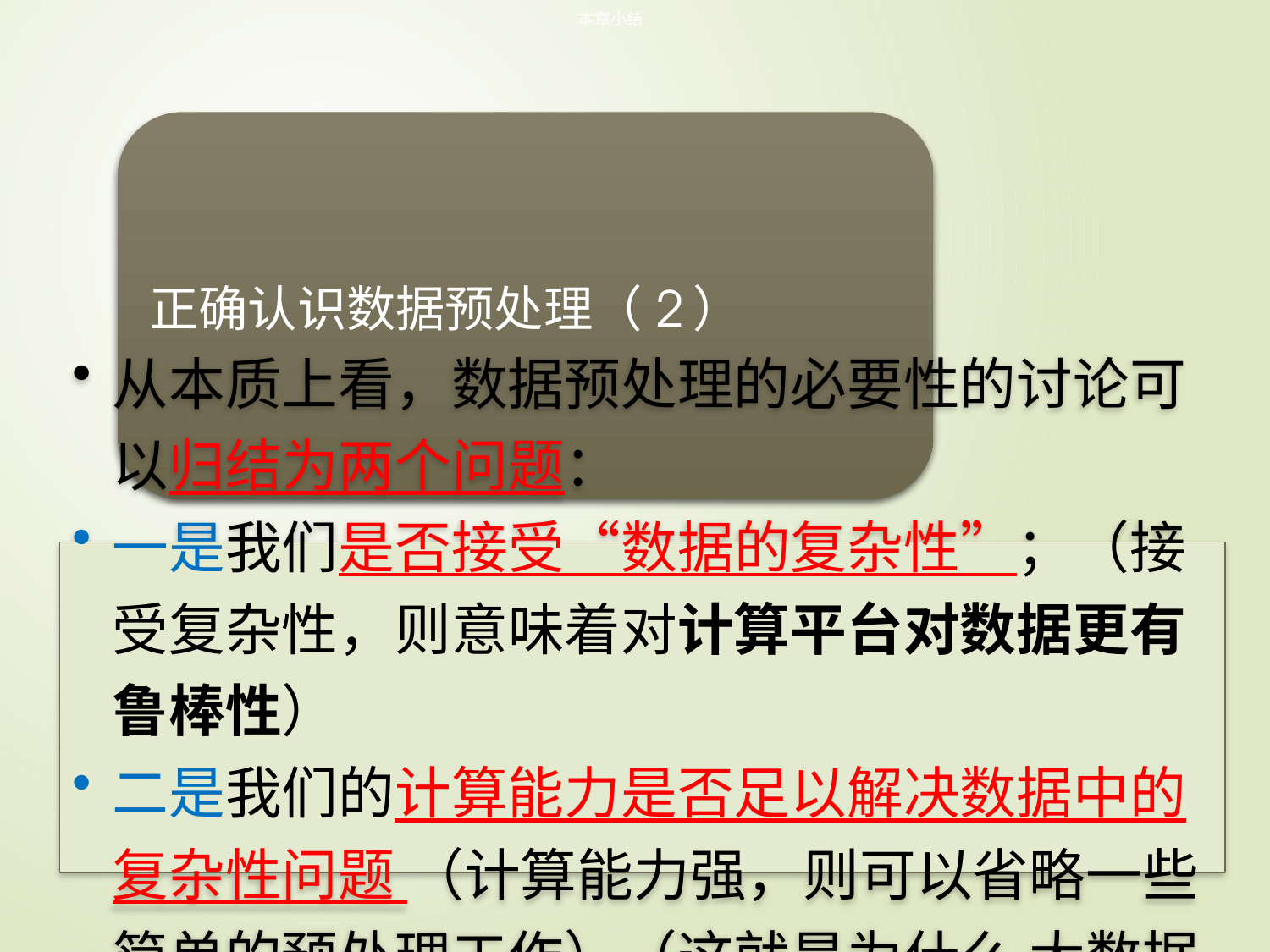

本章小结
正确认识数据预处理（2）
从本质上看，数据预处理的必要性的讨论可以归结为两个问题：
一是我们是否接受“数据的复杂性”；（接受复杂性，则意味着对计算平台对数据更有鲁棒性）